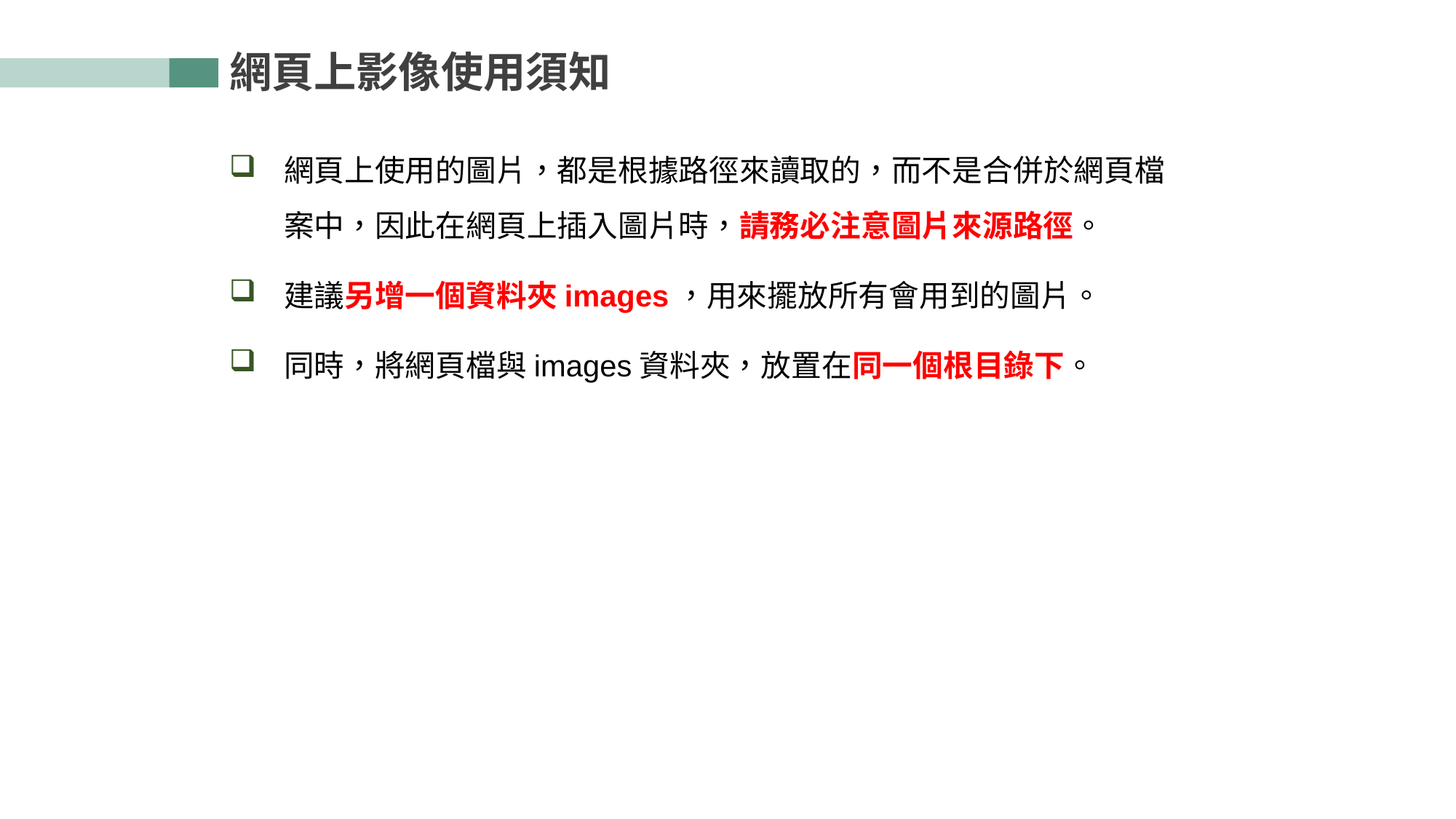

網頁上影像使用須知

網頁上使用的圖片，都是根據路徑來讀取的，而不是合併於網頁檔案中，因此在網頁上插入圖片時，請務必注意圖片來源路徑。
建議另增一個資料夾images，用來擺放所有會用到的圖片。
同時，將網頁檔與images資料夾，放置在同一個根目錄下。